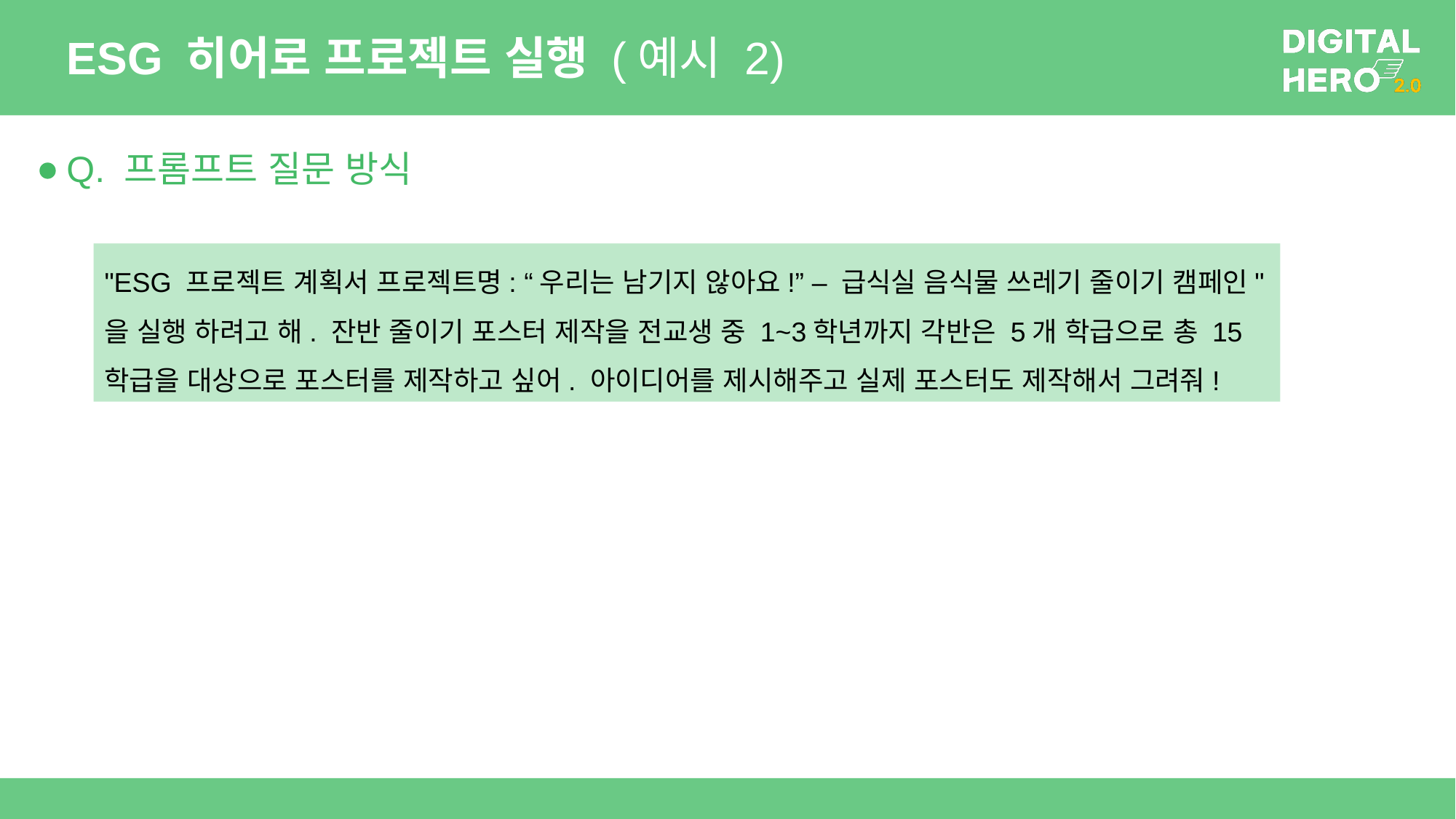

# ESG 히어로 프로젝트 실행 (예시 2)
Q. 프롬프트 질문 방식

"ESG 프로젝트 계획서 프로젝트명: “우리는 남기지 않아요!” – 급식실 음식물 쓰레기 줄이기 캠페인" 을 실행 하려고 해. 잔반 줄이기 포스터 제작을 전교생 중 1~3학년까지 각반은 5개 학급으로 총 15학급을 대상으로 포스터를 제작하고 싶어. 아이디어를 제시해주고 실제 포스터도 제작해서 그려줘!